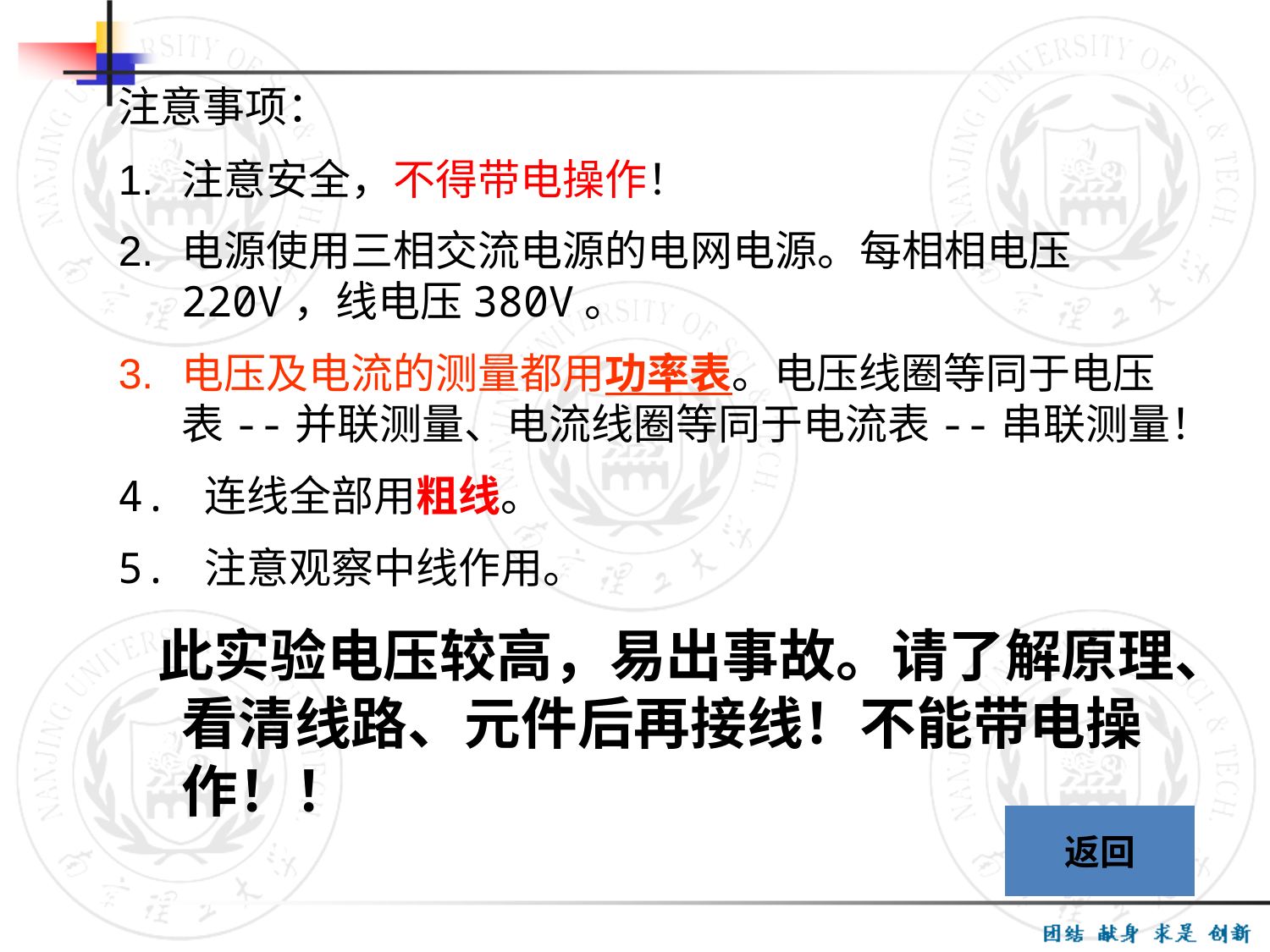

注意事项：
注意安全，不得带电操作！
电源使用三相交流电源的电网电源。每相相电压220V，线电压380V。
电压及电流的测量都用功率表。电压线圈等同于电压表--并联测量、电流线圈等同于电流表--串联测量！
4. 连线全部用粗线。
5. 注意观察中线作用。
  此实验电压较高，易出事故。请了解原理、看清线路、元件后再接线！不能带电操作！！
返回